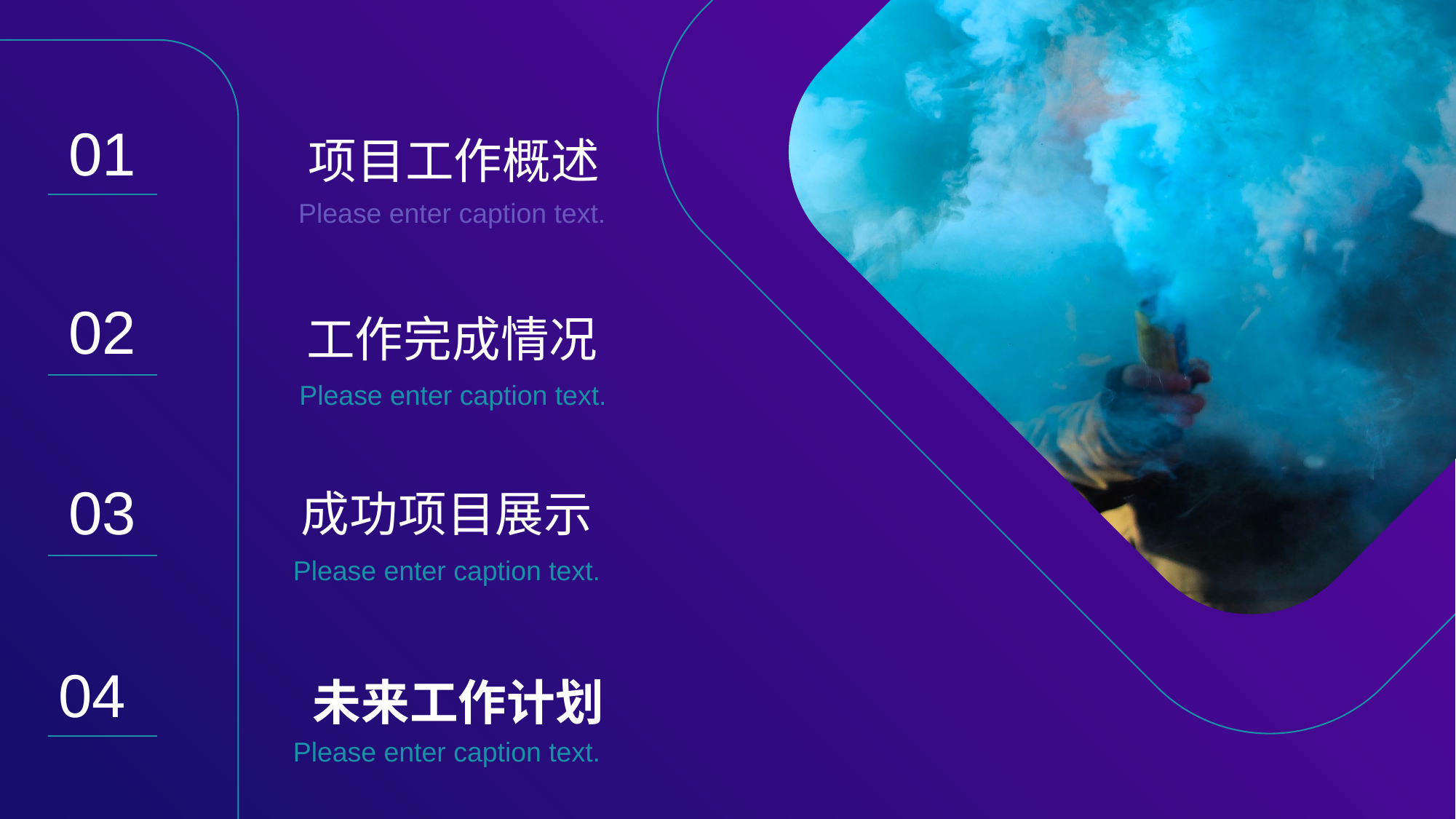

01
项目工作概述
Please enter caption text.
02
工作完成情况
Please enter caption text.
03
成功项目展示
Please enter caption text.
04
 未来工作计划
Please enter caption text.